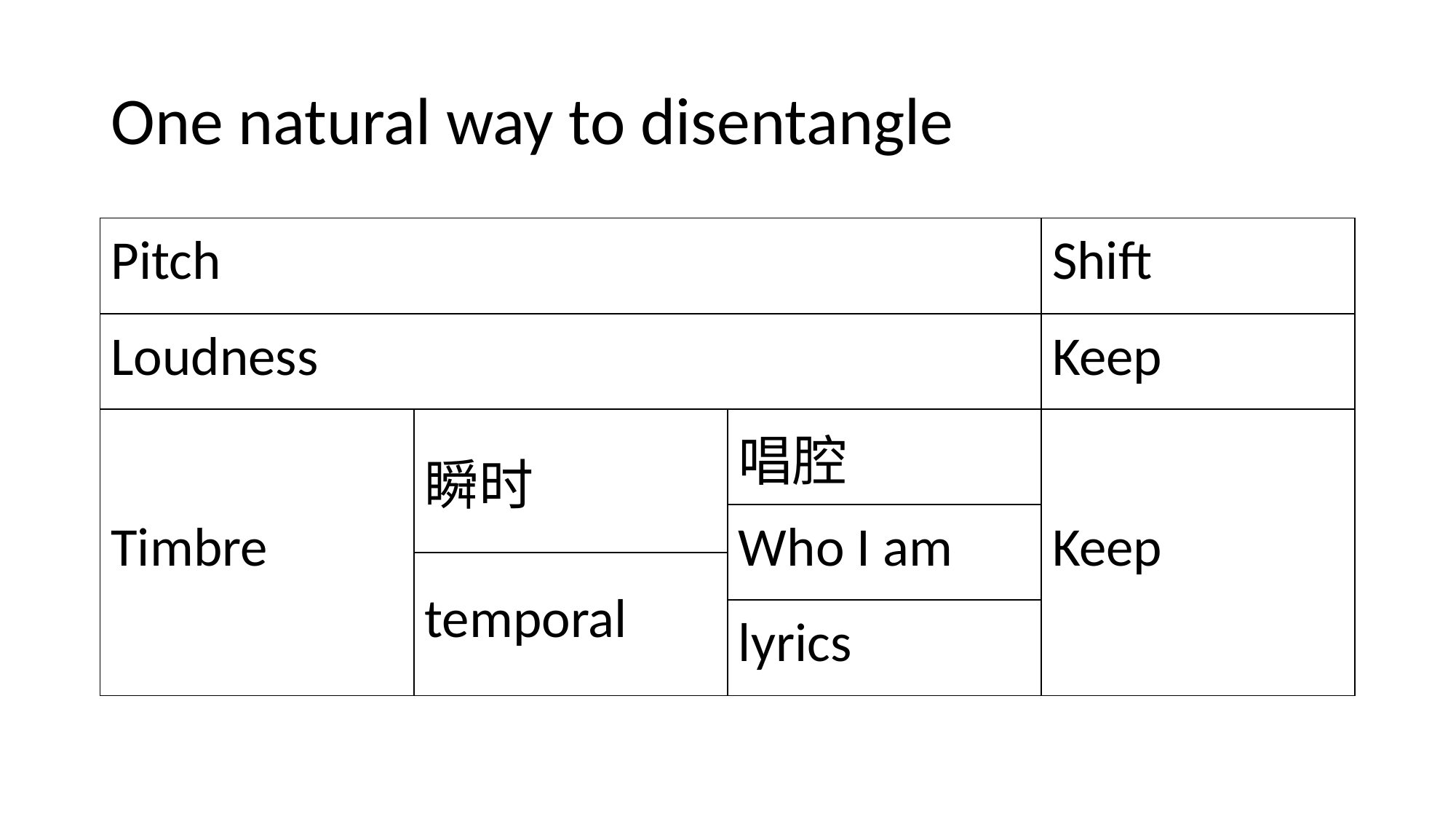

# One natural way to disentangle
| Pitch |  |  | Shift |
| --- | --- | --- | --- |
| Loudness |  |  | Keep |
| Timbre | 瞬时 | 唱腔 | Keep |
|  |  | Who I am | Keep |
|  | temporal |  |  |
|  |  | lyrics | Keep |